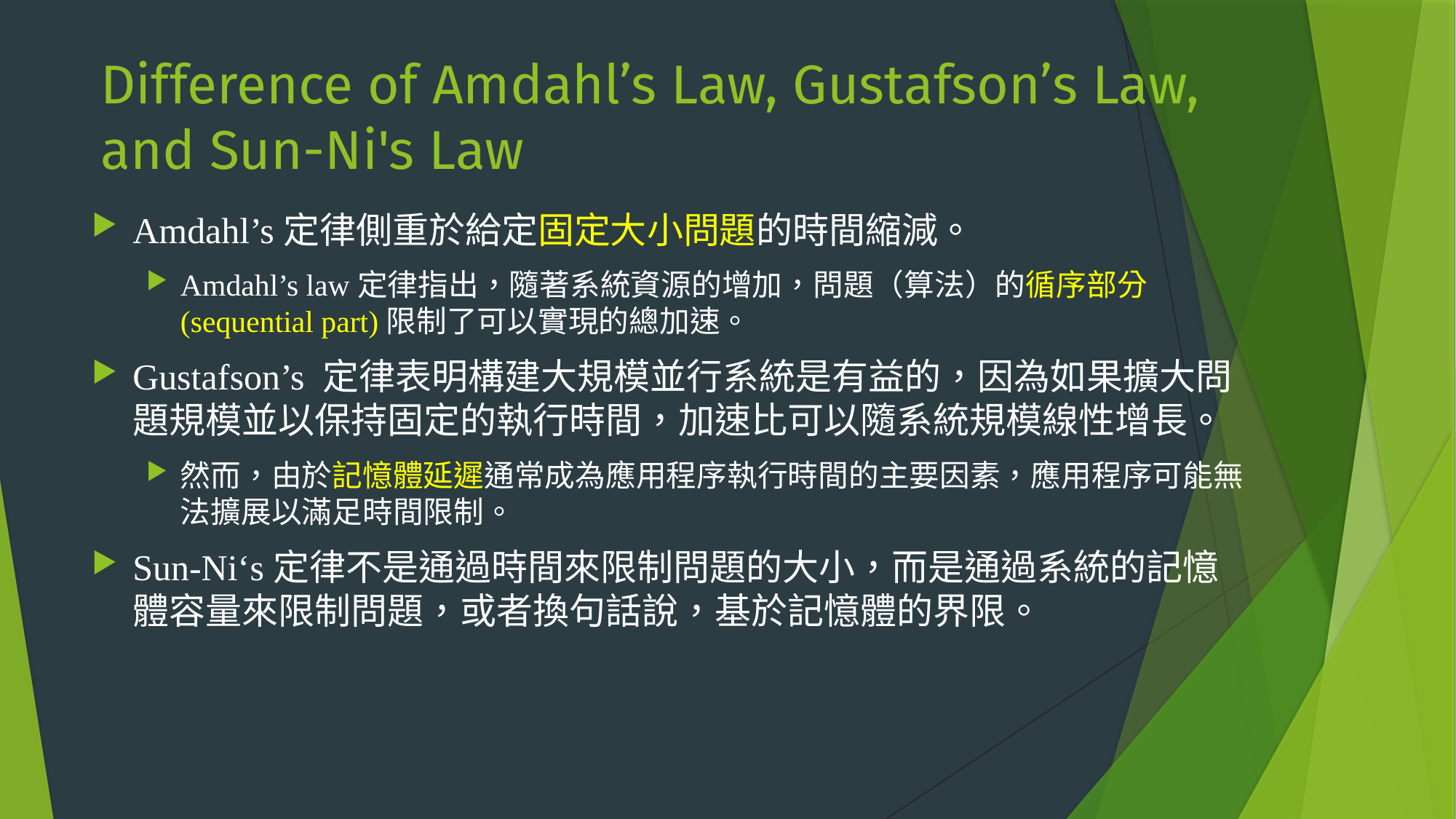

# Difference of Amdahl’s Law, Gustafson’s Law, and Sun-Ni's Law
Amdahl’s定律側重於給定固定大小問題的時間縮減。
Amdahl’s law定律指出，隨著系統資源的增加，問題（算法）的循序部分(sequential part)限制了可以實現的總加速。
Gustafson’s 定律表明構建大規模並行系統是有益的，因為如果擴大問題規模並以保持固定的執行時間，加速比可以隨系統規模線性增長。
然而，由於記憶體延遲通常成為應用程序執行時間的主要因素，應用程序可能無法擴展以滿足時間限制。
Sun-Ni‘s定律不是通過時間來限制問題的大小，而是通過系統的記憶體容量來限制問題，或者換句話說，基於記憶體的界限。